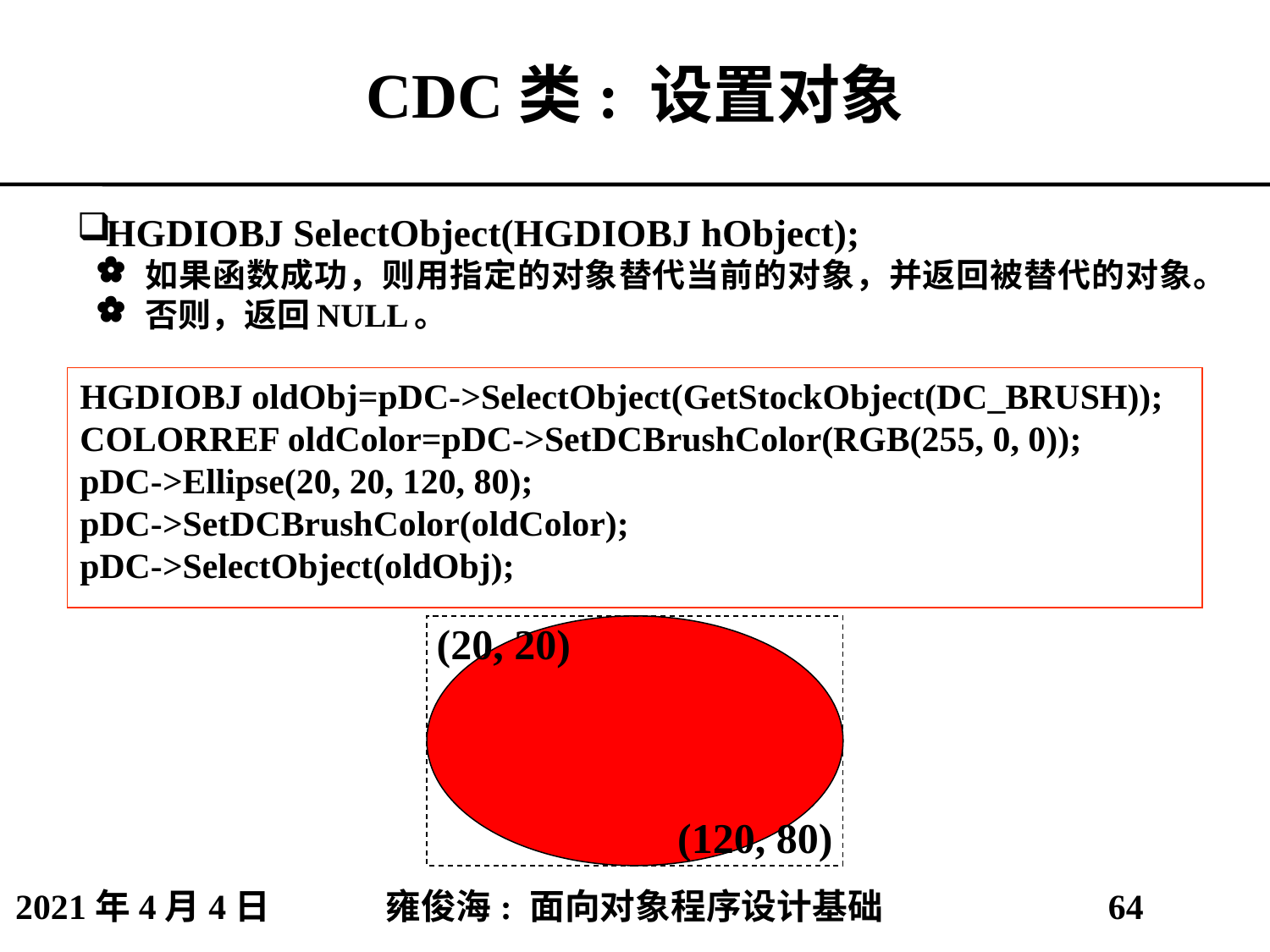

# CDC类: 设置对象

HGDIOBJ SelectObject(HGDIOBJ hObject);
如果函数成功，则用指定的对象替代当前的对象，并返回被替代的对象。
否则，返回NULL。
HGDIOBJ oldObj=pDC->SelectObject(GetStockObject(DC_BRUSH));
COLORREF oldColor=pDC->SetDCBrushColor(RGB(255, 0, 0));
pDC->Ellipse(20, 20, 120, 80);
pDC->SetDCBrushColor(oldColor);
pDC->SelectObject(oldObj);

(20, 20)
(120, 80)
2021年4月4日
雍俊海: 面向对象程序设计基础
64